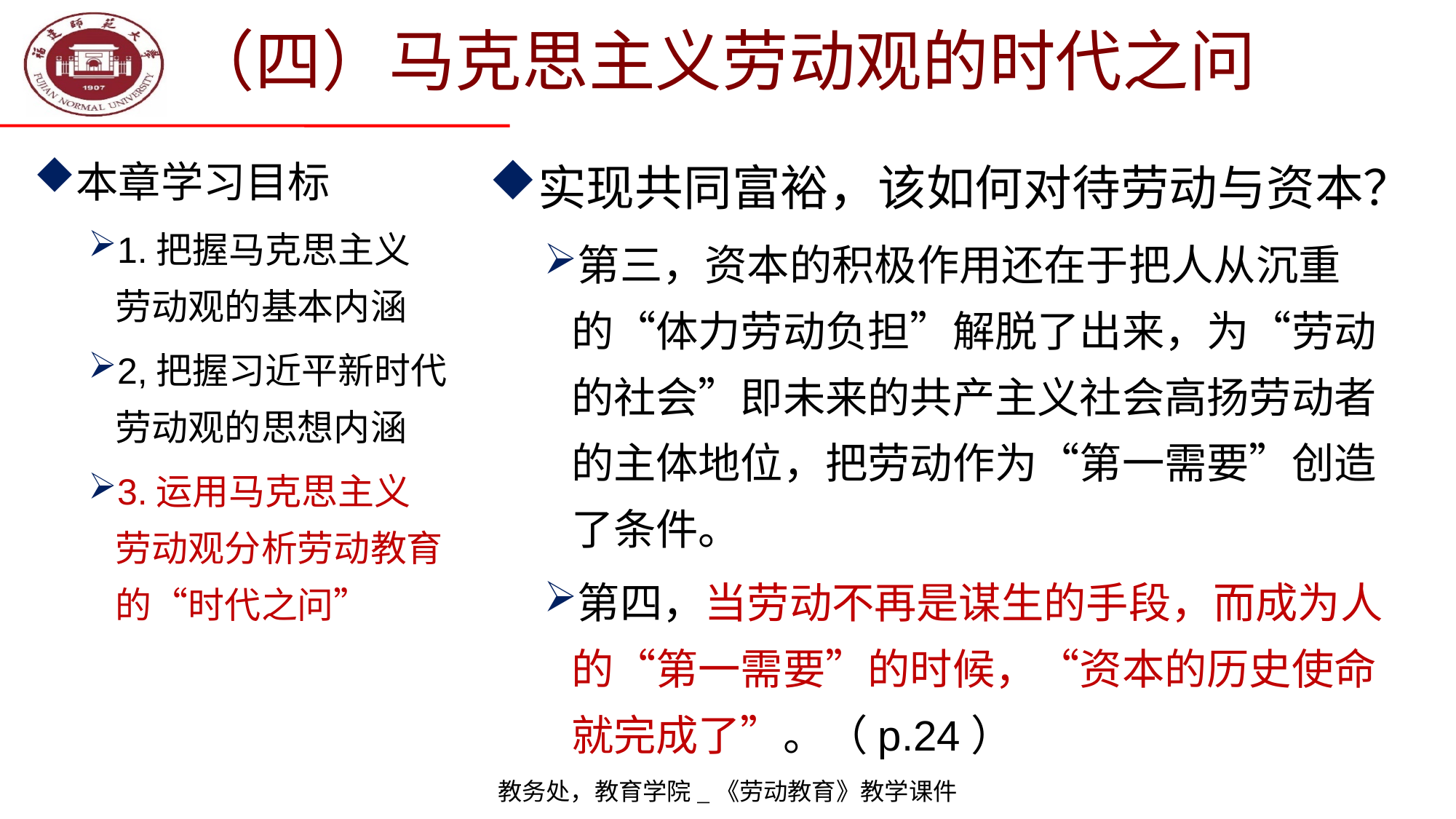

# （四）马克思主义劳动观的时代之问
本章学习目标
1.把握马克思主义
劳动观的基本内涵
2,把握习近平新时代劳动观的思想内涵
3.运用马克思主义
劳动观分析劳动教育的“时代之问”
实现共同富裕，该如何对待劳动与资本？
第三，资本的积极作用还在于把人从沉重
的“体力劳动负担”解脱了出来，为“劳动的社会”即未来的共产主义社会高扬劳动者的主体地位，把劳动作为“第一需要”创造了条件。
第四，当劳动不再是谋生的手段，而成为人的“第一需要”的时候，“资本的历史使命就完成了”。（p.24）